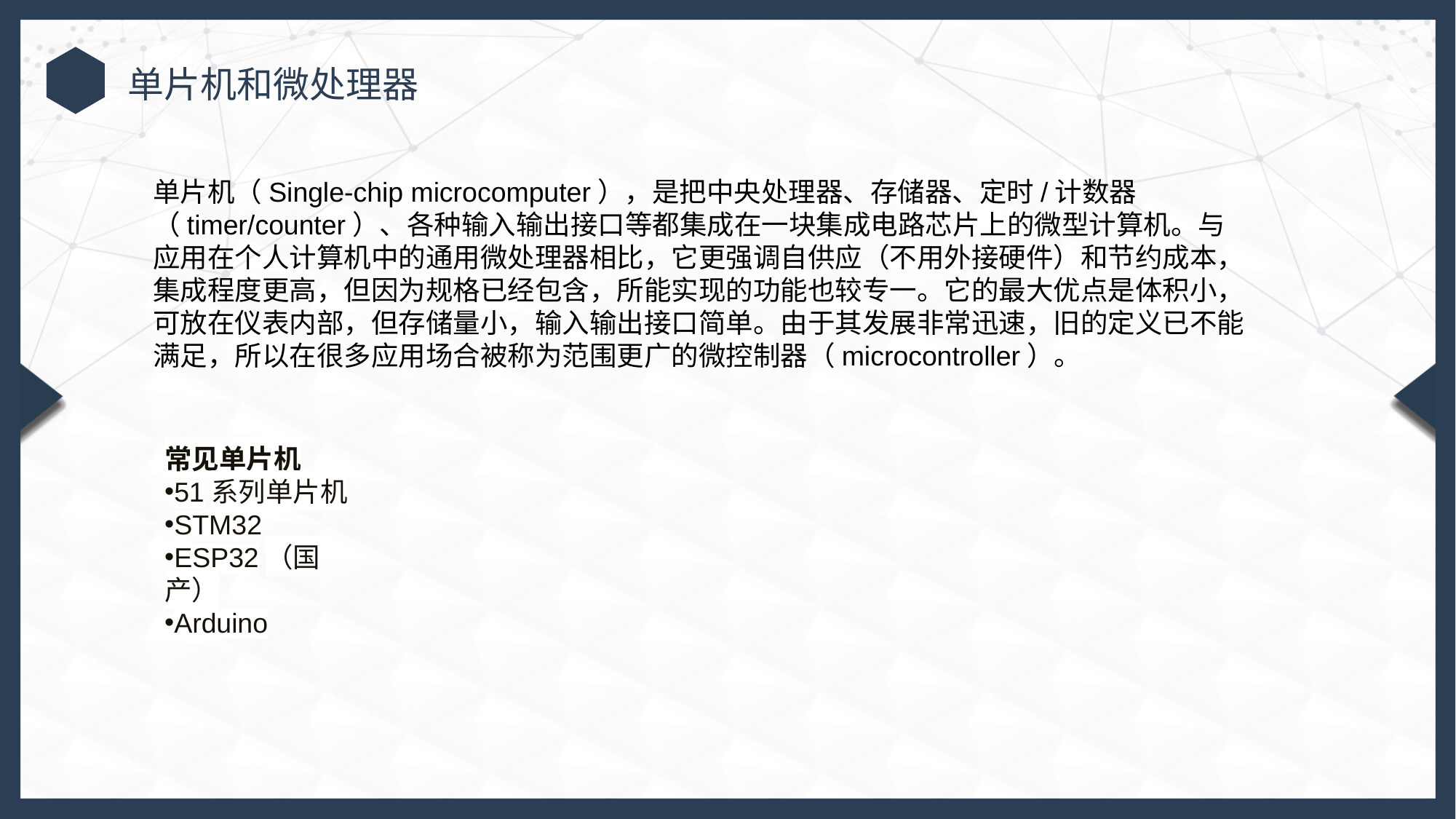

单片机和微处理器
单片机（Single-chip microcomputer），是把中央处理器、存储器、定时/计数器（timer/counter）、各种输入输出接口等都集成在一块集成电路芯片上的微型计算机。与应用在个人计算机中的通用微处理器相比，它更强调自供应（不用外接硬件）和节约成本，集成程度更高，但因为规格已经包含，所能实现的功能也较专一。它的最大优点是体积小，可放在仪表内部，但存储量小，输入输出接口简单。由于其发展非常迅速，旧的定义已不能满足，所以在很多应用场合被称为范围更广的微控制器（microcontroller）。
常见单片机
51系列单片机
STM32
ESP32（国产）
Arduino